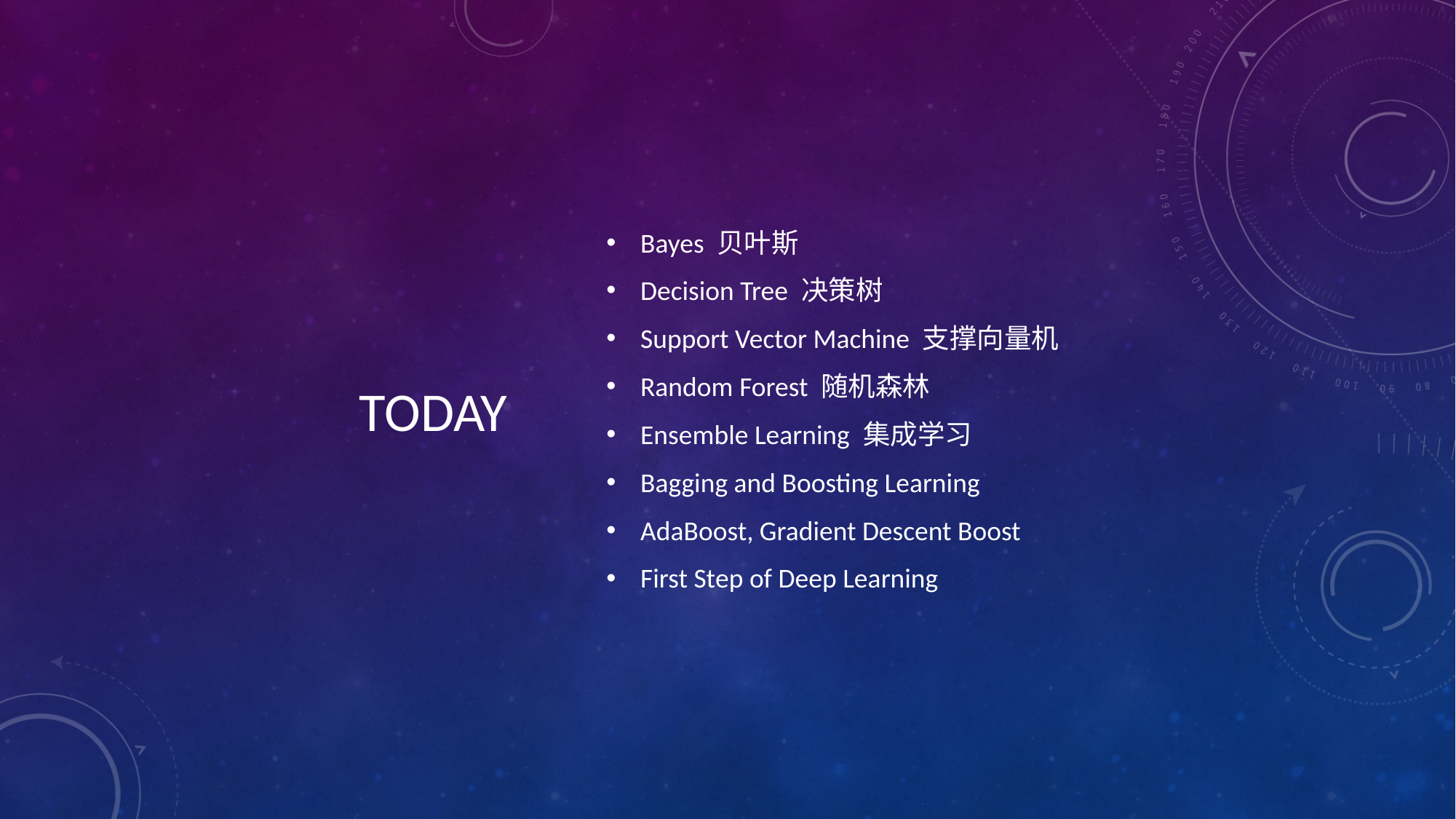

# today
Bayes 贝叶斯
Decision Tree 决策树
Support Vector Machine 支撑向量机
Random Forest 随机森林
Ensemble Learning 集成学习
Bagging and Boosting Learning
AdaBoost, Gradient Descent Boost
First Step of Deep Learning